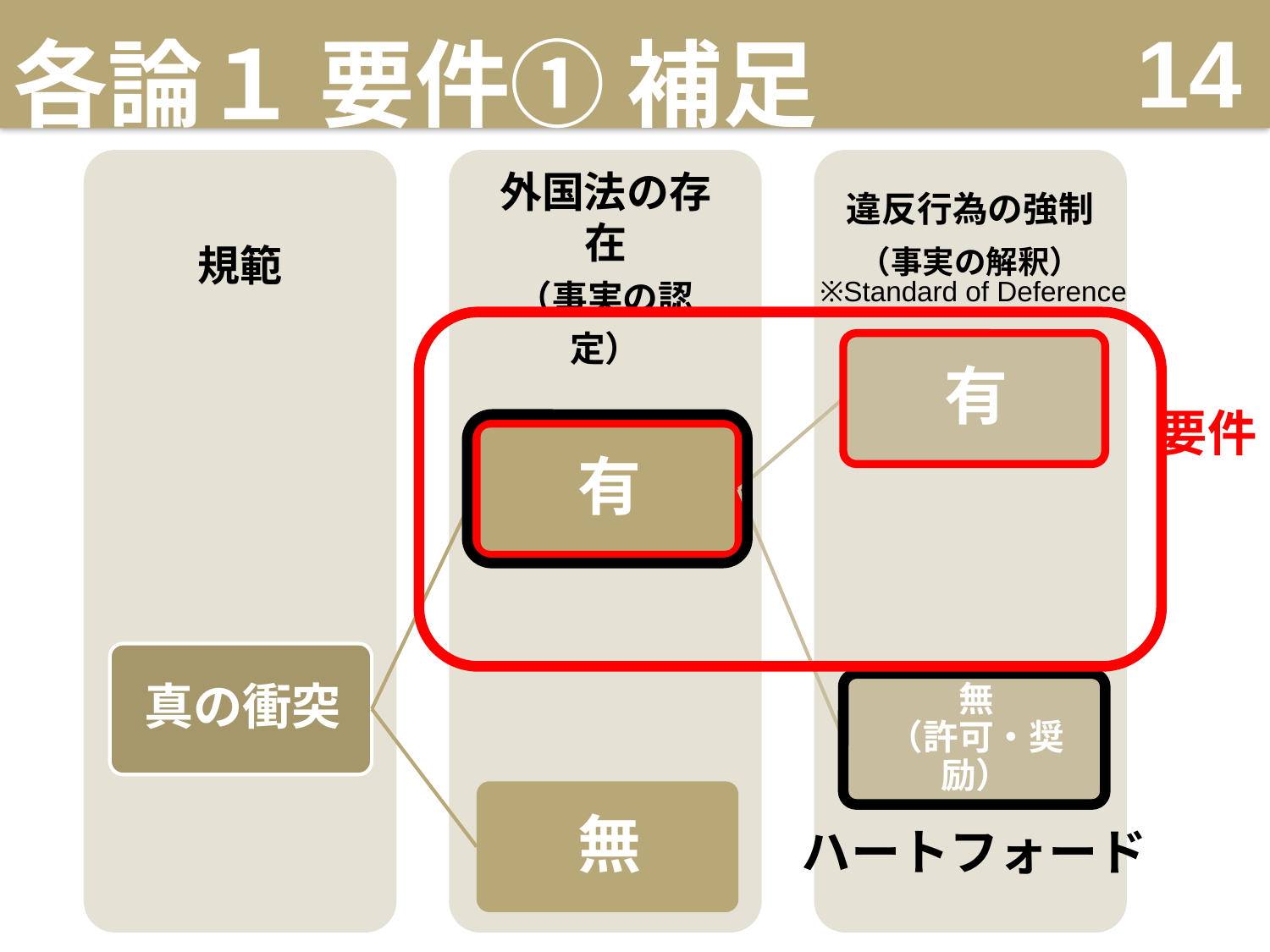

# 各論１ 要件① 補足
14
違反行為の強制
（事実の解釈）
外国法の存在
（事実の認定）
規範
真の衝突

有

有

無
（許可・奨励）

無

要件
ハートフォード
※Standard of Deference